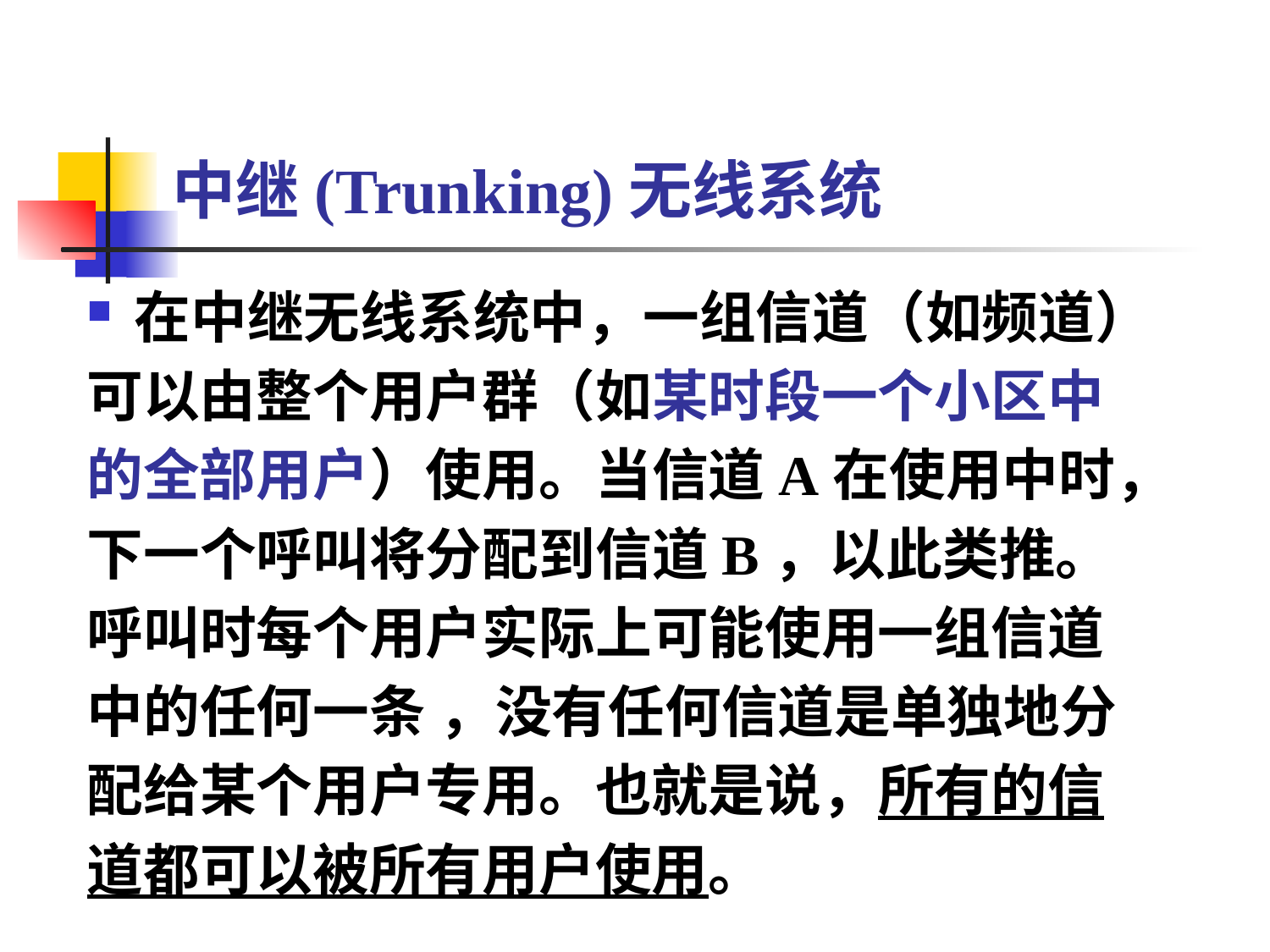

# 中继(Trunking)无线系统
在中继无线系统中，一组信道（如频道）
可以由整个用户群（如某时段一个小区中
的全部用户）使用。当信道A在使用中时，
下一个呼叫将分配到信道B，以此类推。
呼叫时每个用户实际上可能使用一组信道
中的任何一条 ，没有任何信道是单独地分
配给某个用户专用。也就是说，所有的信
道都可以被所有用户使用。